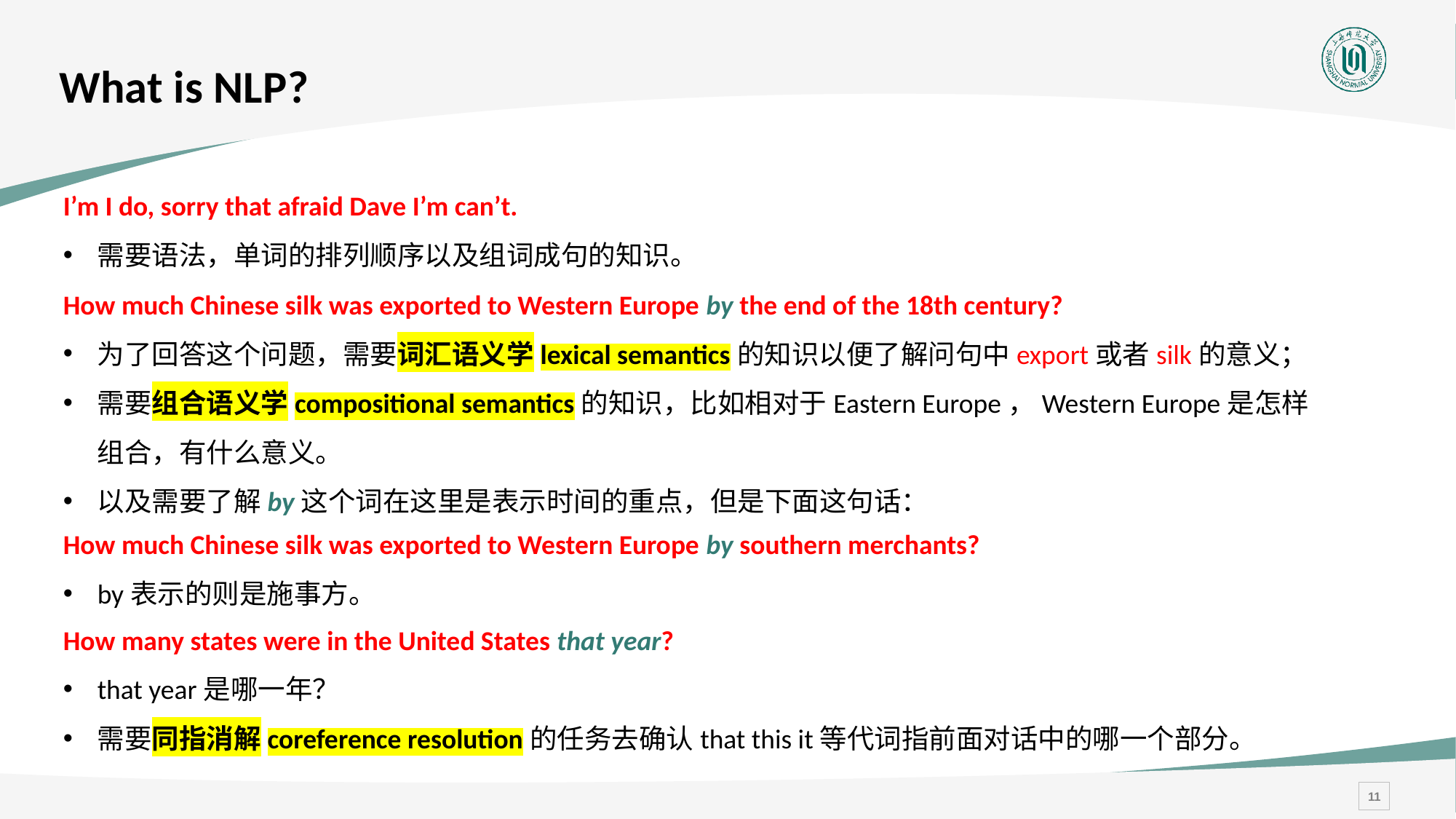

What is NLP?
I’m I do, sorry that afraid Dave I’m can’t.
需要语法，单词的排列顺序以及组词成句的知识。
How much Chinese silk was exported to Western Europe by the end of the 18th century?
为了回答这个问题，需要词汇语义学lexical semantics的知识以便了解问句中export或者silk的意义；
需要组合语义学compositional semantics的知识，比如相对于Eastern Europe，Western Europe是怎样组合，有什么意义。
以及需要了解by这个词在这里是表示时间的重点，但是下面这句话：
How much Chinese silk was exported to Western Europe by southern merchants?
by表示的则是施事方。
How many states were in the United States that year?
that year是哪一年？
需要同指消解coreference resolution的任务去确认that this it等代词指前面对话中的哪一个部分。